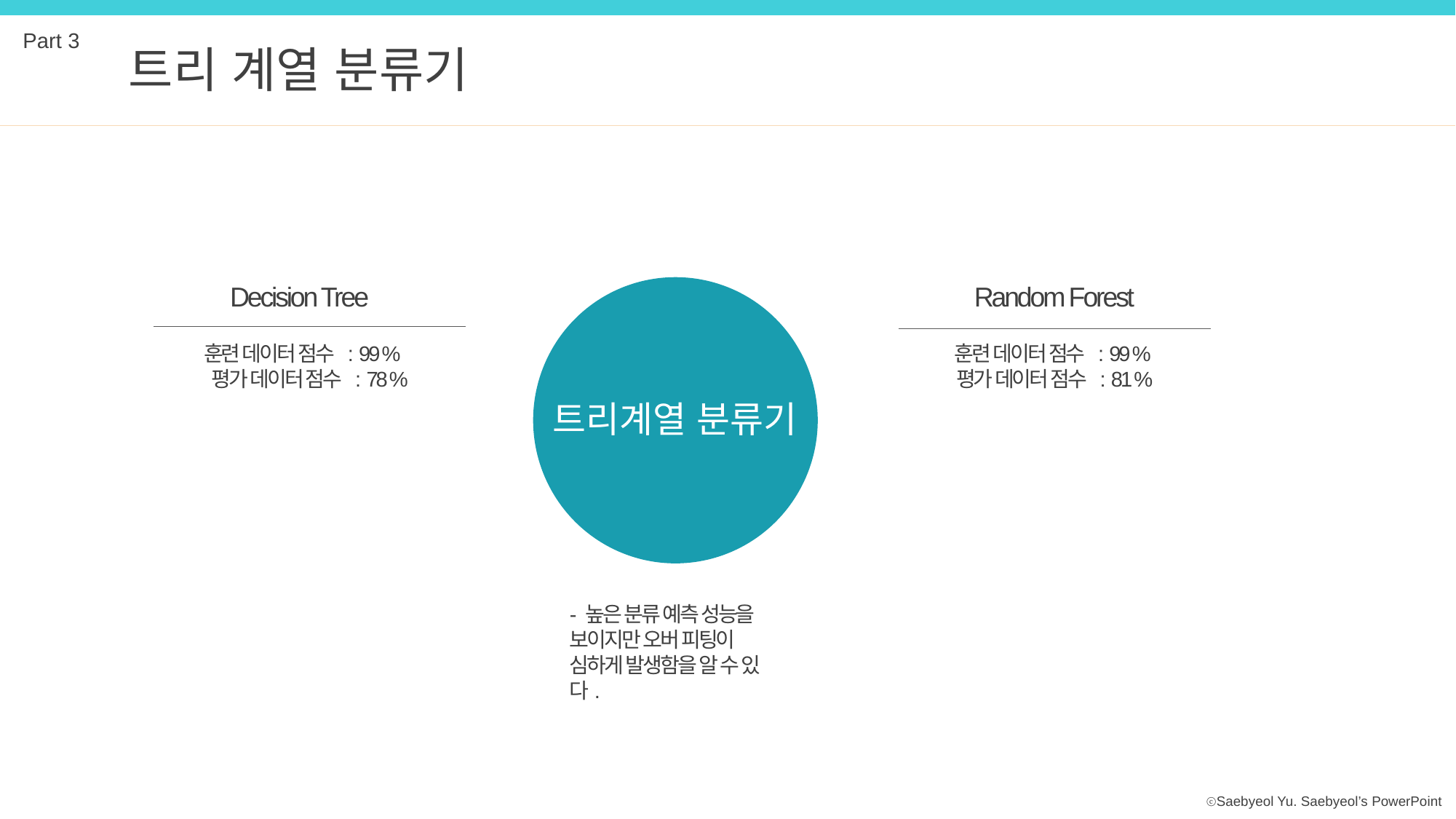

Part 3
트리 계열 분류기
Decision Tree
훈련 데이터 점수  :  99 %
평가 데이터 점수  :  78 %
Random Forest
훈련 데이터 점수  :  99 %
평가 데이터 점수  :  81 %
- 높은 분류 예측 성능을  보이지만 오버 피팅이 심하게 발생함을 알 수 있다.

트리계열 분류기